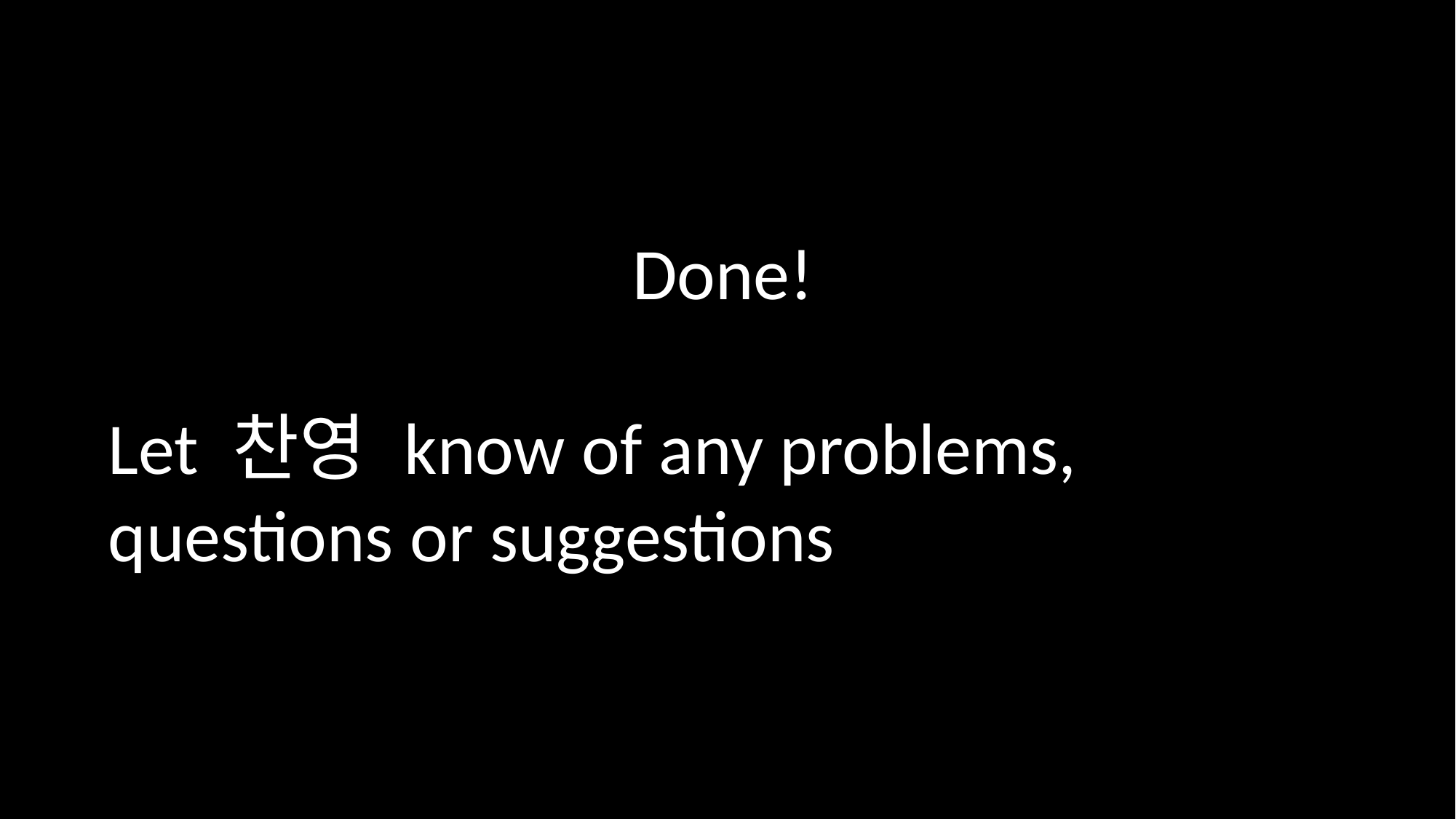

Done!

Let 찬영 know of any problems, questions or suggestions